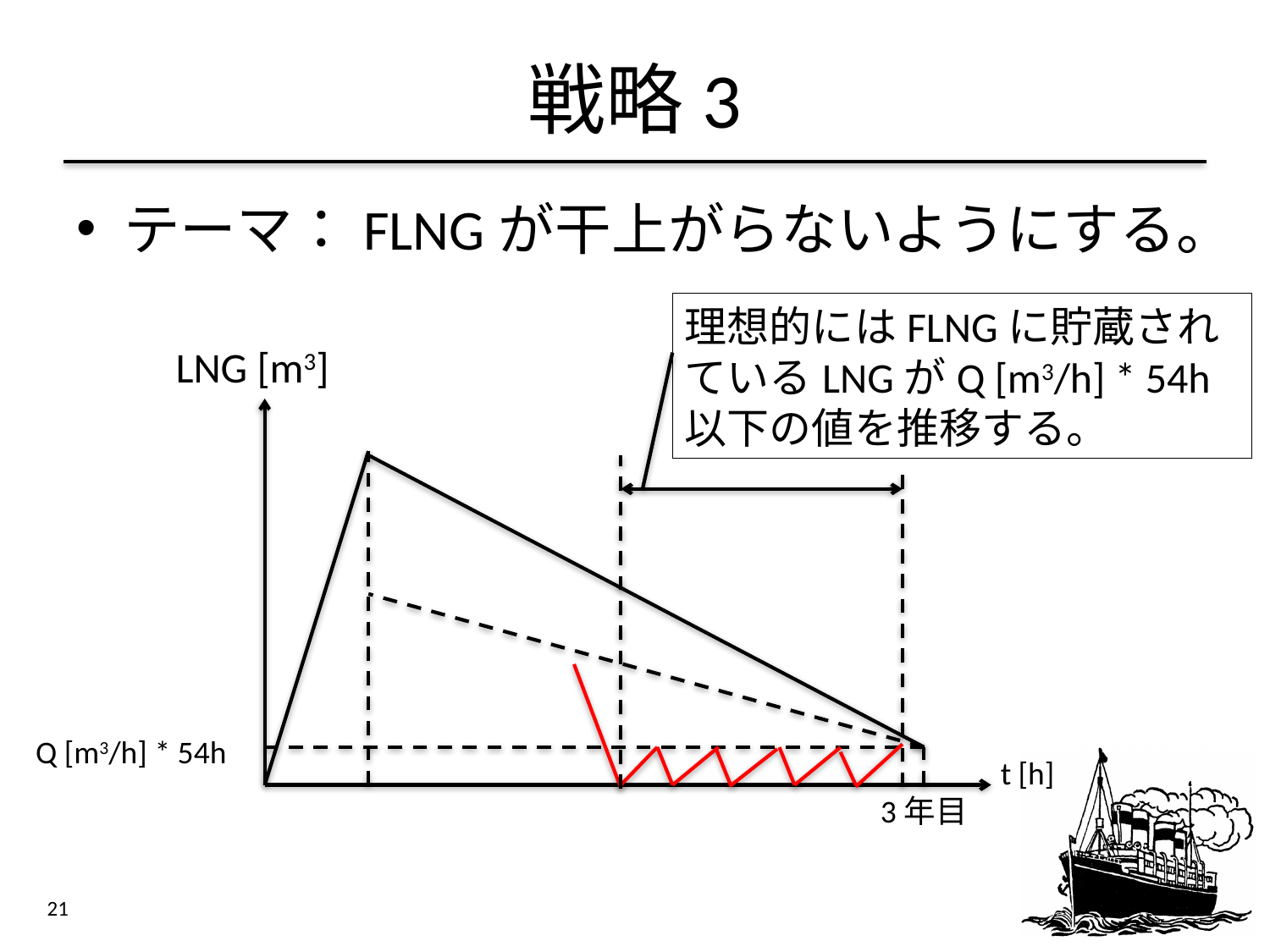

# 戦略3
テーマ：FLNGが干上がらないようにする。

理想的にはFLNGに貯蔵されているLNGがQ [m3/h] * 54h
以下の値を推移する。
LNG [m3]
Q [m3/h] * 54h
t [h]
3年目
21